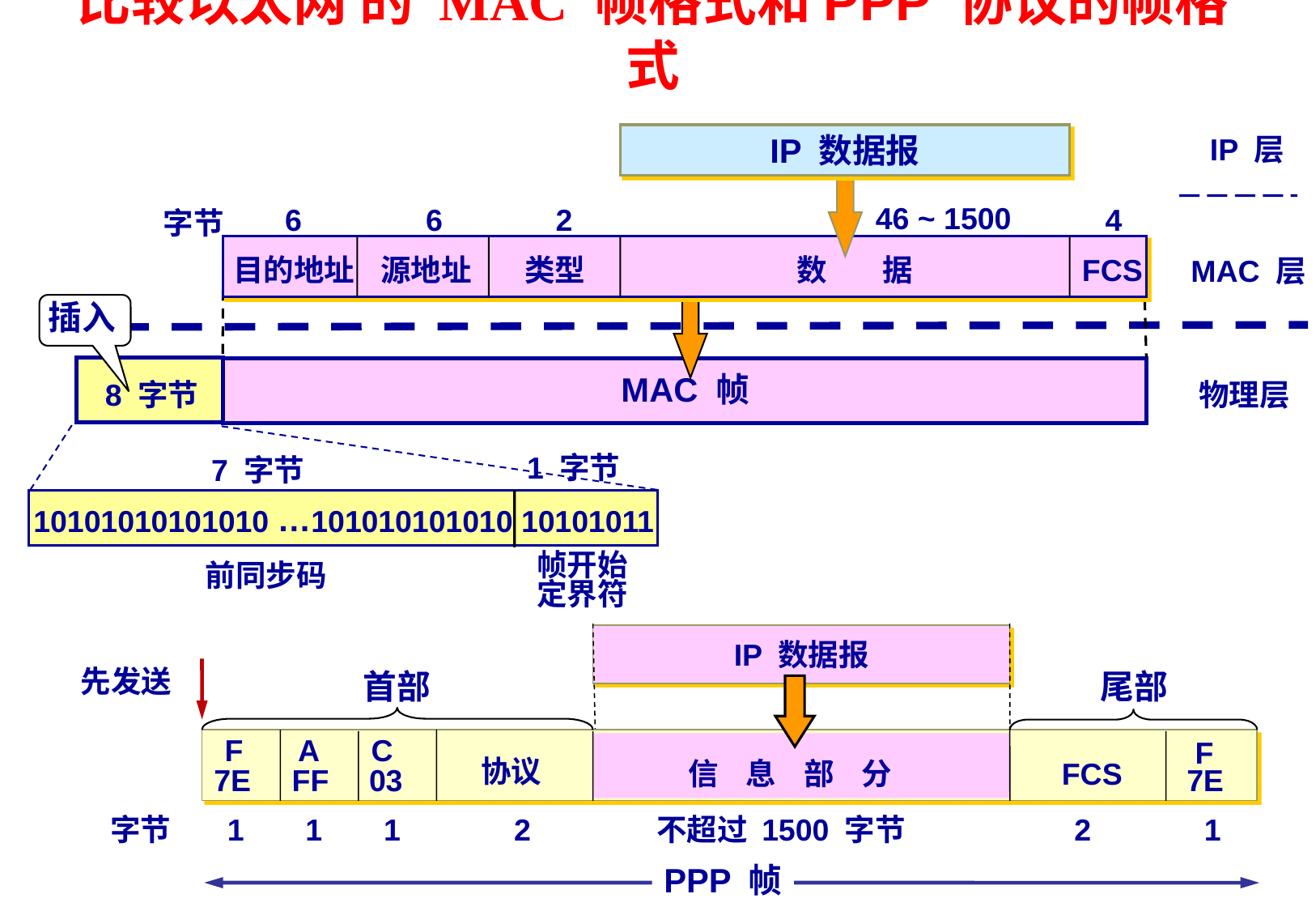

# 比较以太网 的 MAC 帧格式和PPP 协议的帧格式
IP 数据报

IP 层
46 ~ 1500
6
6
2
4
字节

目的地址
源地址
类型
数        据
FCS

MAC 层

MAC 帧
物理层
插入

8 字节

1 字节
7 字节

…
10101010101010     101010101010 10101011
帧开始
定界符
前同步码

IP 数据报
先发送

首部
尾部

A
F
C

F

协议
信    息    部    分
FCS
7E
FF
03
7E
字节
1
1
1
2
不超过 1500 字节
2
1
PPP 帧